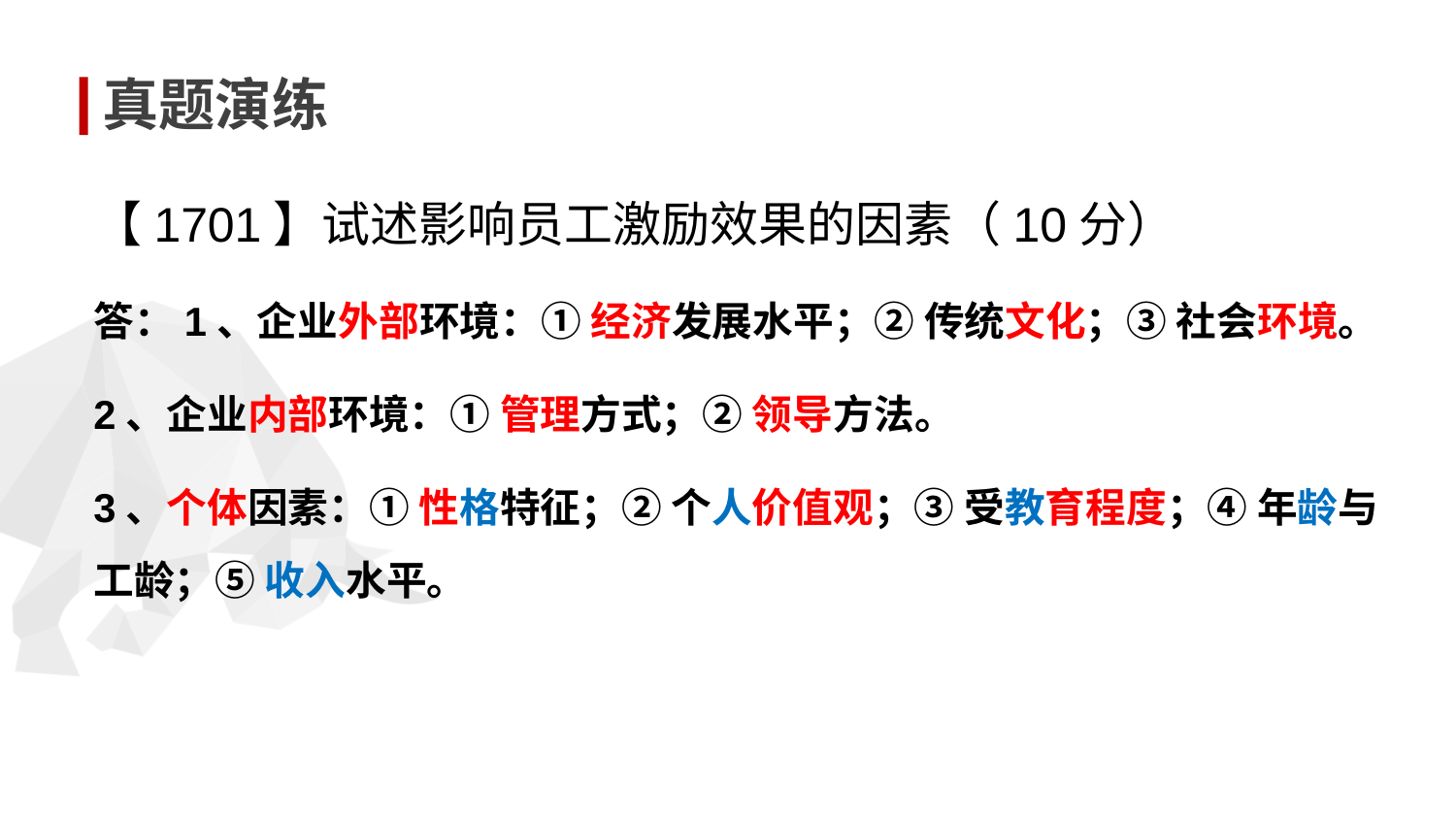

真题演练
【1701】试述影响员工激励效果的因素（10分）
答：1、企业外部环境：① 经济发展水平；② 传统文化；③ 社会环境。
2、企业内部环境：① 管理方式；② 领导方法。
3、个体因素：① 性格特征；② 个人价值观；③ 受教育程度；④ 年龄与工龄；⑤ 收入水平。